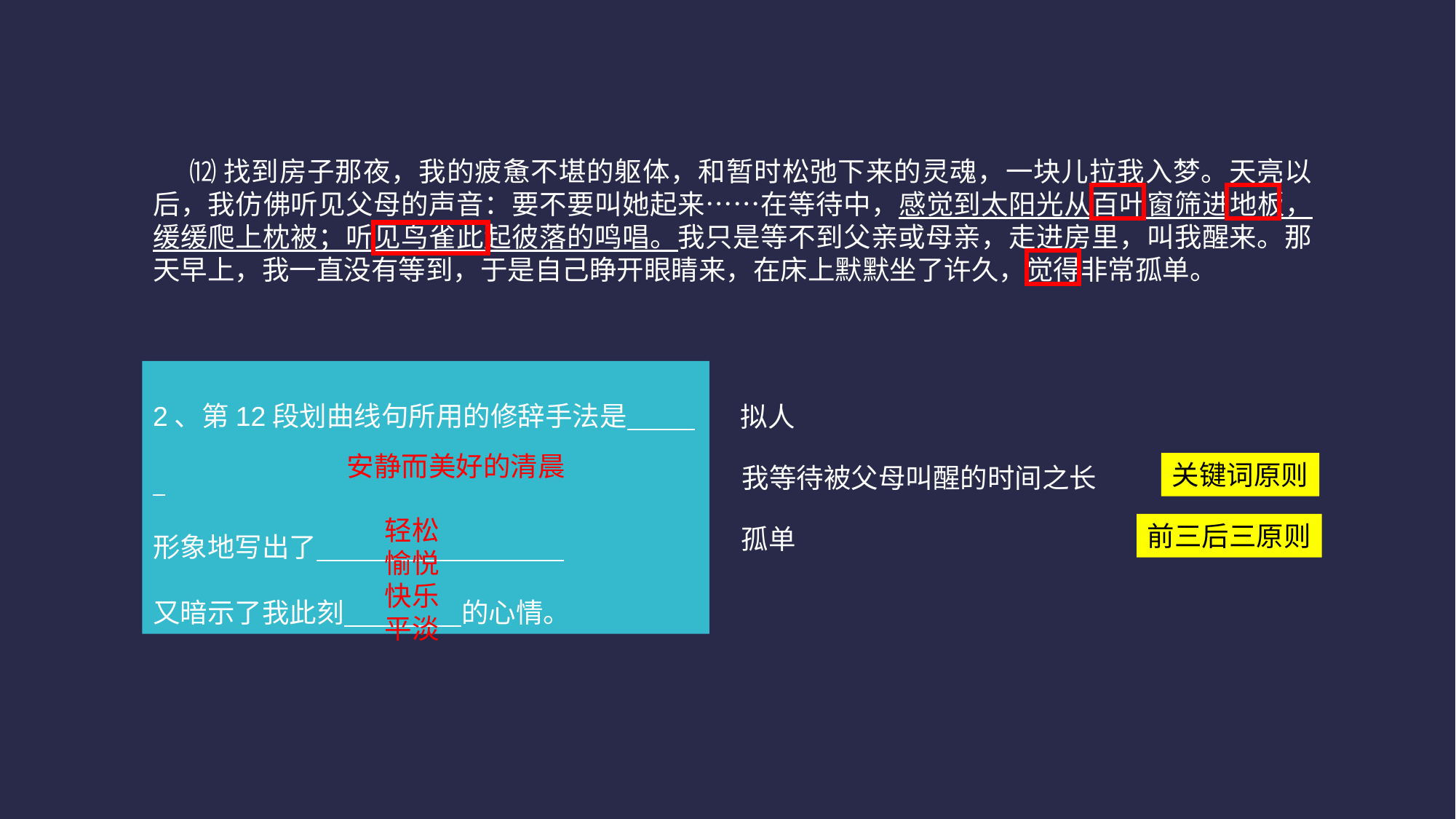

⑿找到房子那夜，我的疲惫不堪的躯体，和暂时松弛下来的灵魂，一块儿拉我入梦。天亮以后，我仿佛听见父母的声音：要不要叫她起来……在等待中，感觉到太阳光从百叶窗筛进地板，缓缓爬上枕被；听见鸟雀此起彼落的鸣唱。我只是等不到父亲或母亲，走进房里，叫我醒来。那天早上，我一直没有等到，于是自己睁开眼睛来，在床上默默坐了许久，觉得非常孤单。

2、第12段划曲线句所用的修辞手法是
形象地写出了
又暗示了我此刻                   的心情。
拟人
安静而美好的清晨
关键词原则
我等待被父母叫醒的时间之长
轻松
愉悦
快乐
平淡
前三后三原则
孤单